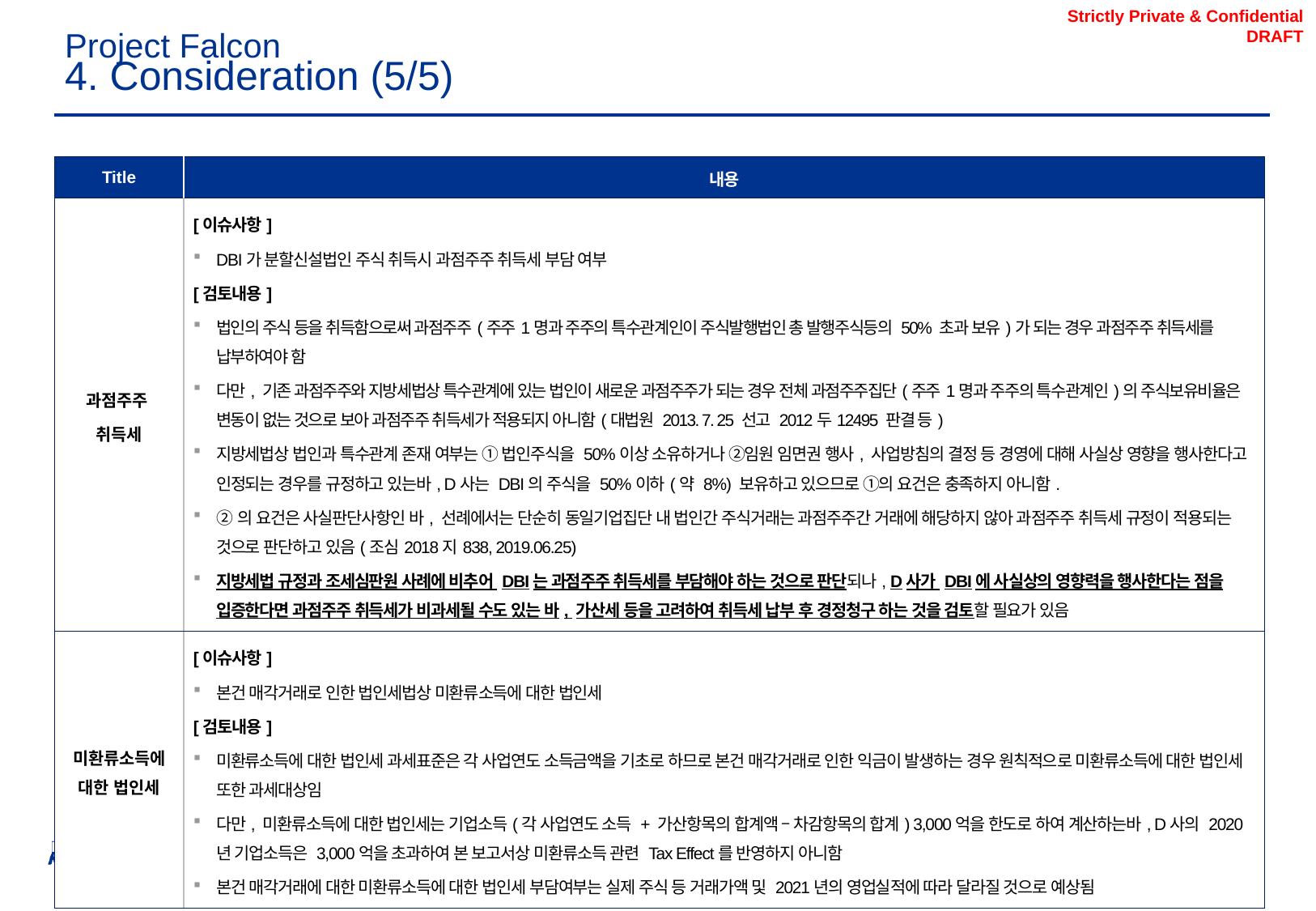

Project Falcon
# 4. Consideration (5/5)
| Title | 내용 |
| --- | --- |
| 과점주주 취득세 | [이슈사항] DBI가 분할신설법인 주식 취득시 과점주주 취득세 부담 여부 [검토내용] 법인의 주식 등을 취득함으로써 과점주주(주주1명과 주주의 특수관계인이 주식발행법인 총 발행주식등의 50% 초과 보유)가 되는 경우 과점주주 취득세를 납부하여야 함 다만, 기존 과점주주와 지방세법상 특수관계에 있는 법인이 새로운 과점주주가 되는 경우 전체 과점주주집단(주주1명과 주주의 특수관계인)의 주식보유비율은 변동이 없는 것으로 보아 과점주주 취득세가 적용되지 아니함(대법원 2013. 7. 25 선고 2012두12495 판결 등) 지방세법상 법인과 특수관계 존재 여부는 ① 법인주식을 50%이상 소유하거나 ②임원 임면권 행사, 사업방침의 결정 등 경영에 대해 사실상 영향을 행사한다고 인정되는 경우를 규정하고 있는바, D사는 DBI의 주식을 50%이하(약 8%) 보유하고 있으므로 ①의 요건은 충족하지 아니함. ②의 요건은 사실판단사항인 바, 선례에서는 단순히 동일기업집단 내 법인간 주식거래는 과점주주간 거래에 해당하지 않아 과점주주 취득세 규정이 적용되는 것으로 판단하고 있음(조심2018지838, 2019.06.25) 지방세법 규정과 조세심판원 사례에 비추어 DBI는 과점주주 취득세를 부담해야 하는 것으로 판단되나, D사가 DBI에 사실상의 영향력을 행사한다는 점을 입증한다면 과점주주 취득세가 비과세될 수도 있는 바, 가산세 등을 고려하여 취득세 납부 후 경정청구 하는 것을 검토할 필요가 있음 |
| 미환류소득에 대한 법인세 | [이슈사항] 본건 매각거래로 인한 법인세법상 미환류소득에 대한 법인세 [검토내용] 미환류소득에 대한 법인세 과세표준은 각 사업연도 소득금액을 기초로 하므로 본건 매각거래로 인한 익금이 발생하는 경우 원칙적으로 미환류소득에 대한 법인세 또한 과세대상임 다만, 미환류소득에 대한 법인세는 기업소득(각 사업연도 소득 + 가산항목의 합계액 – 차감항목의 합계) 3,000억을 한도로 하여 계산하는바, D사의 2020년 기업소득은 3,000억을 초과하여 본 보고서상 미환류소득 관련 Tax Effect를 반영하지 아니함 본건 매각거래에 대한 미환류소득에 대한 법인세 부담여부는 실제 주식 등 거래가액 및 2021년의 영업실적에 따라 달라질 것으로 예상됨 |